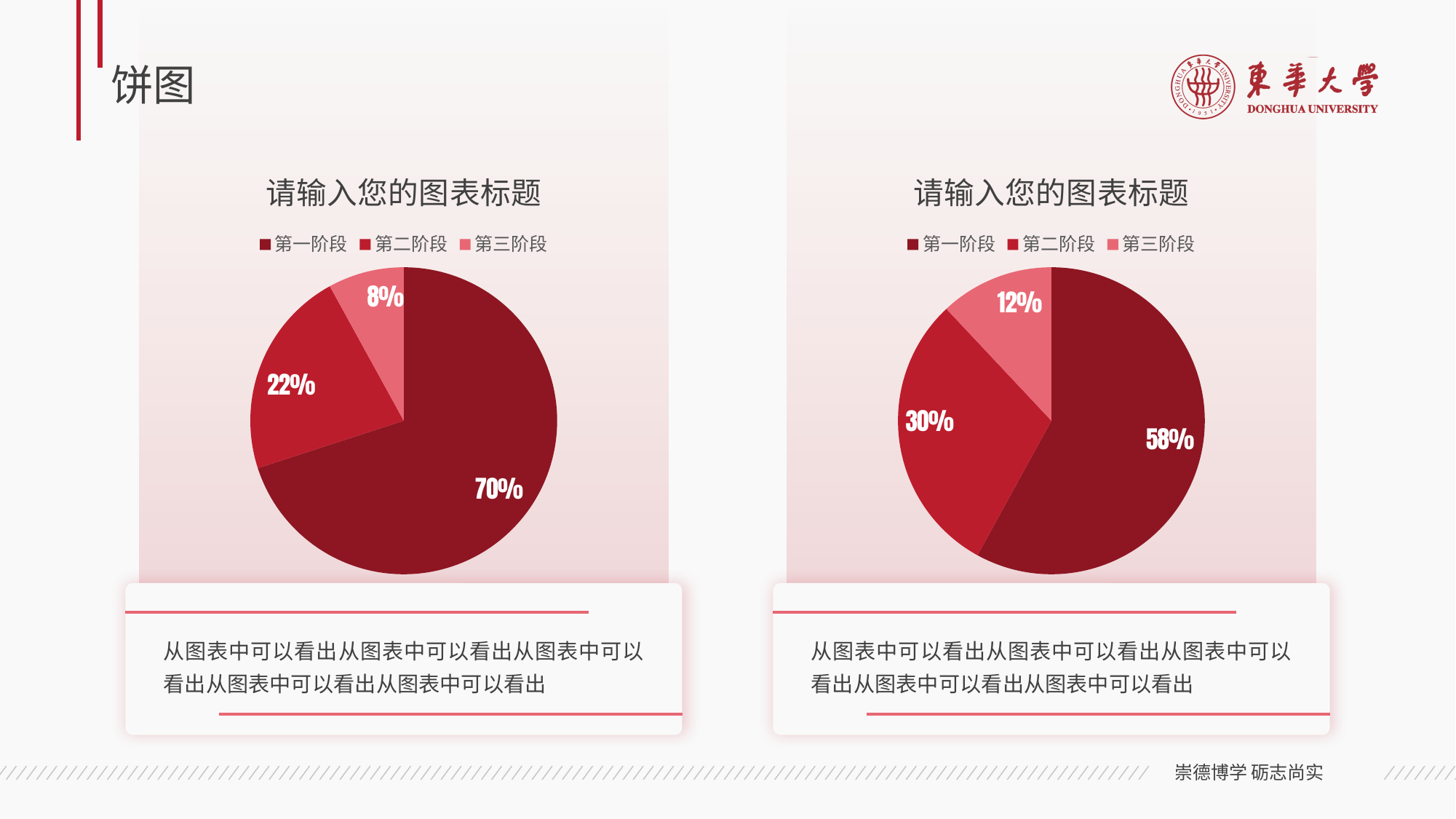

# 饼图

### Chart: 请输入您的图表标题

| Category | 占比 |
|---|---|
| 第一阶段 | 0.7 |
| 第二阶段 | 0.22 |
| 第三阶段 | 0.08 |

### Chart: 请输入您的图表标题

| Category | 占比 |
|---|---|
| 第一阶段 | 0.58 |
| 第二阶段 | 0.3 |
| 第三阶段 | 0.12 |

从图表中可以看出从图表中可以看出从图表中可以看出从图表中可以看出从图表中可以看出
从图表中可以看出从图表中可以看出从图表中可以看出从图表中可以看出从图表中可以看出